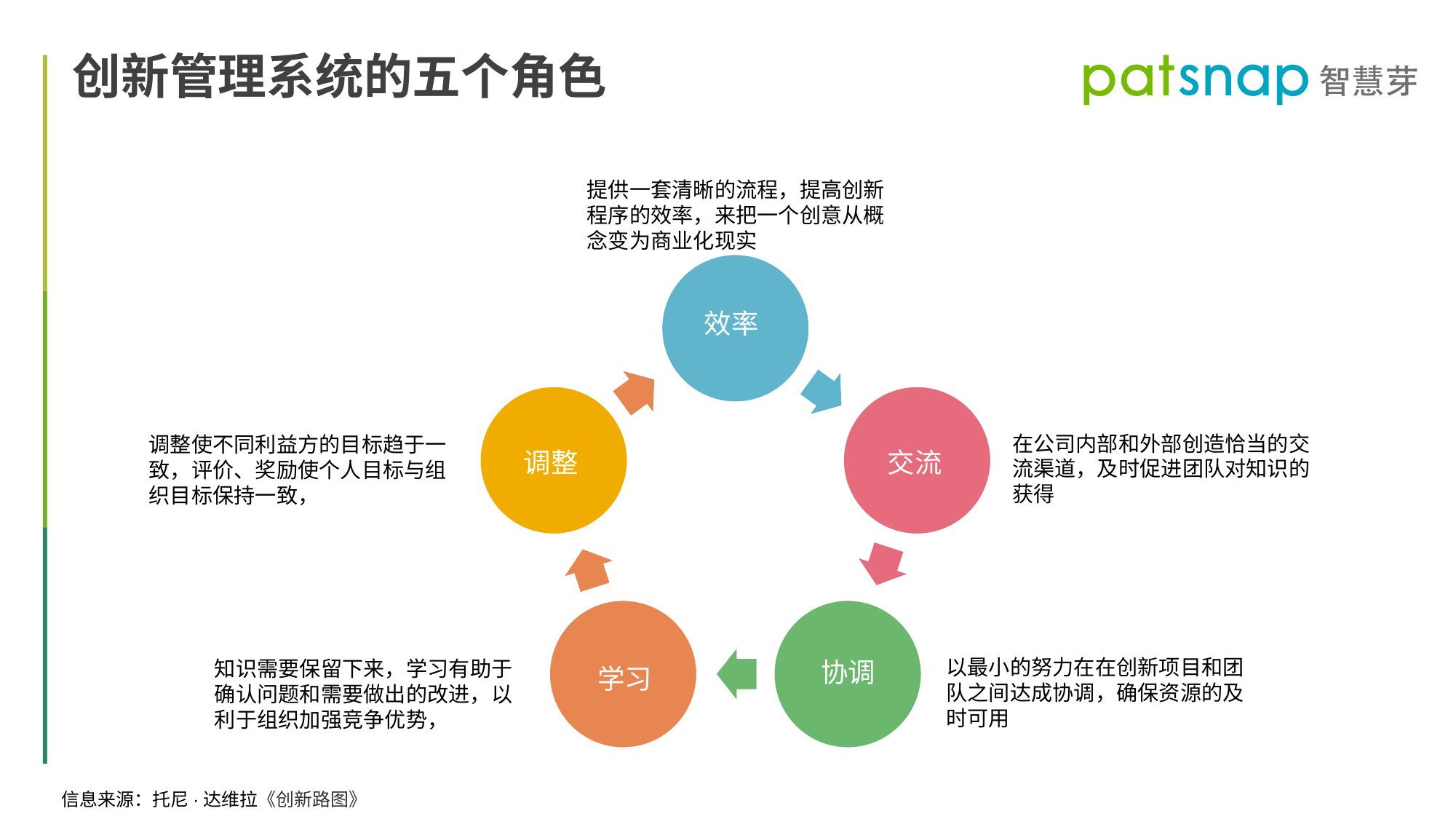

创新管理系统的五个角色
提供一套清晰的流程，提高创新程序的效率，来把一个创意从概念变为商业化现实

效率

在公司内部和外部创造恰当的交流渠道，及时促进团队对知识的获得
调整使不同利益方的目标趋于一致，评价、奖励使个人目标与组织目标保持一致，
调整
交流

协调
以最小的努力在在创新项目和团队之间达成协调，确保资源的及时可用
知识需要保留下来，学习有助于确认问题和需要做出的改进，以利于组织加强竞争优势，
学习
信息来源：托尼·达维拉《创新路图》